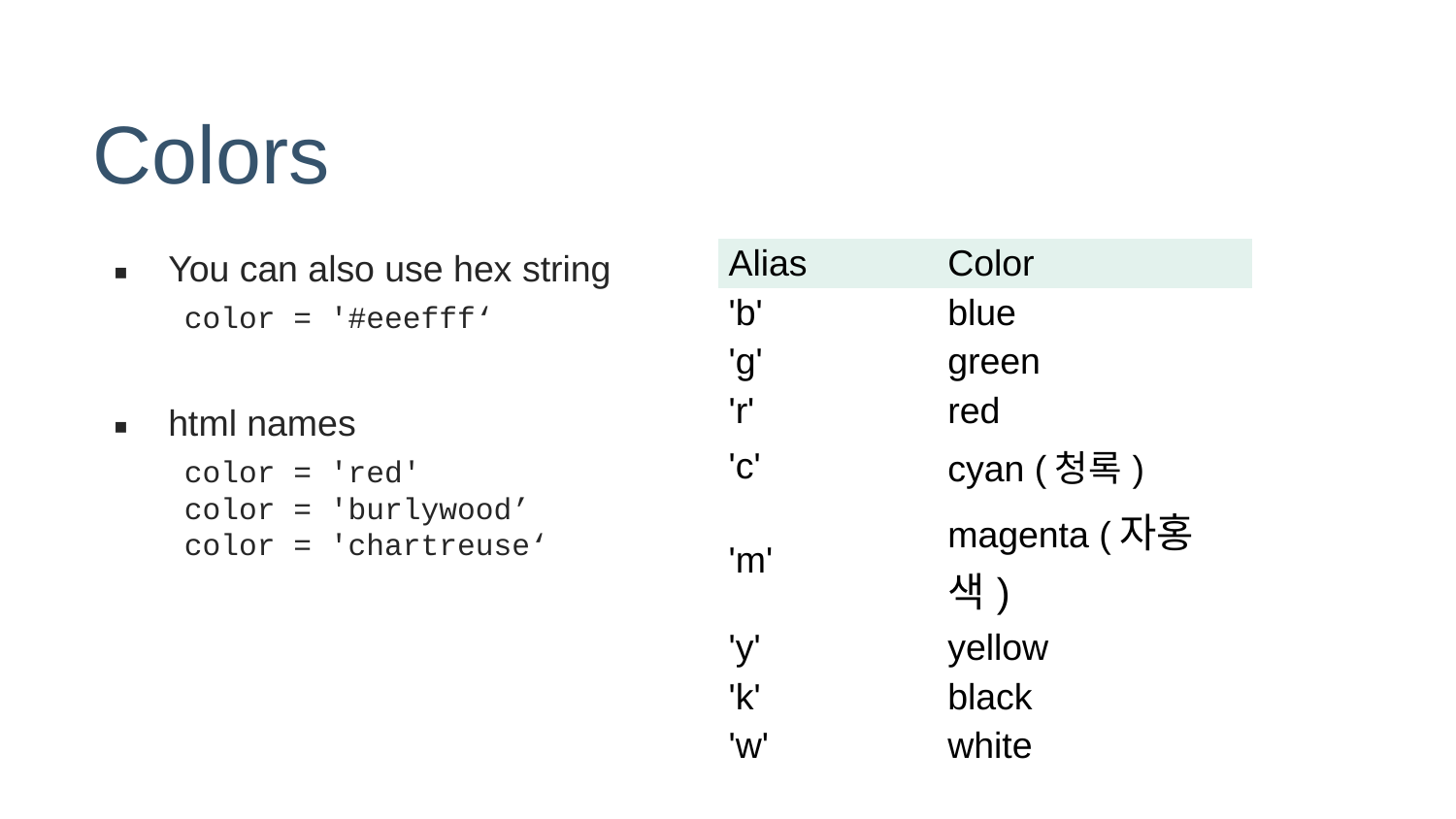

# Colors
| Alias | Color |
| --- | --- |
| 'b' | blue |
| 'g' | green |
| 'r' | red |
| 'c' | cyan (청록) |
| 'm' | magenta (자홍색) |
| 'y' | yellow |
| 'k' | black |
| 'w' | white |
You can also use hex string
color = '#eeefff‘

html names
color = 'red'
color = 'burlywood’
color = 'chartreuse‘